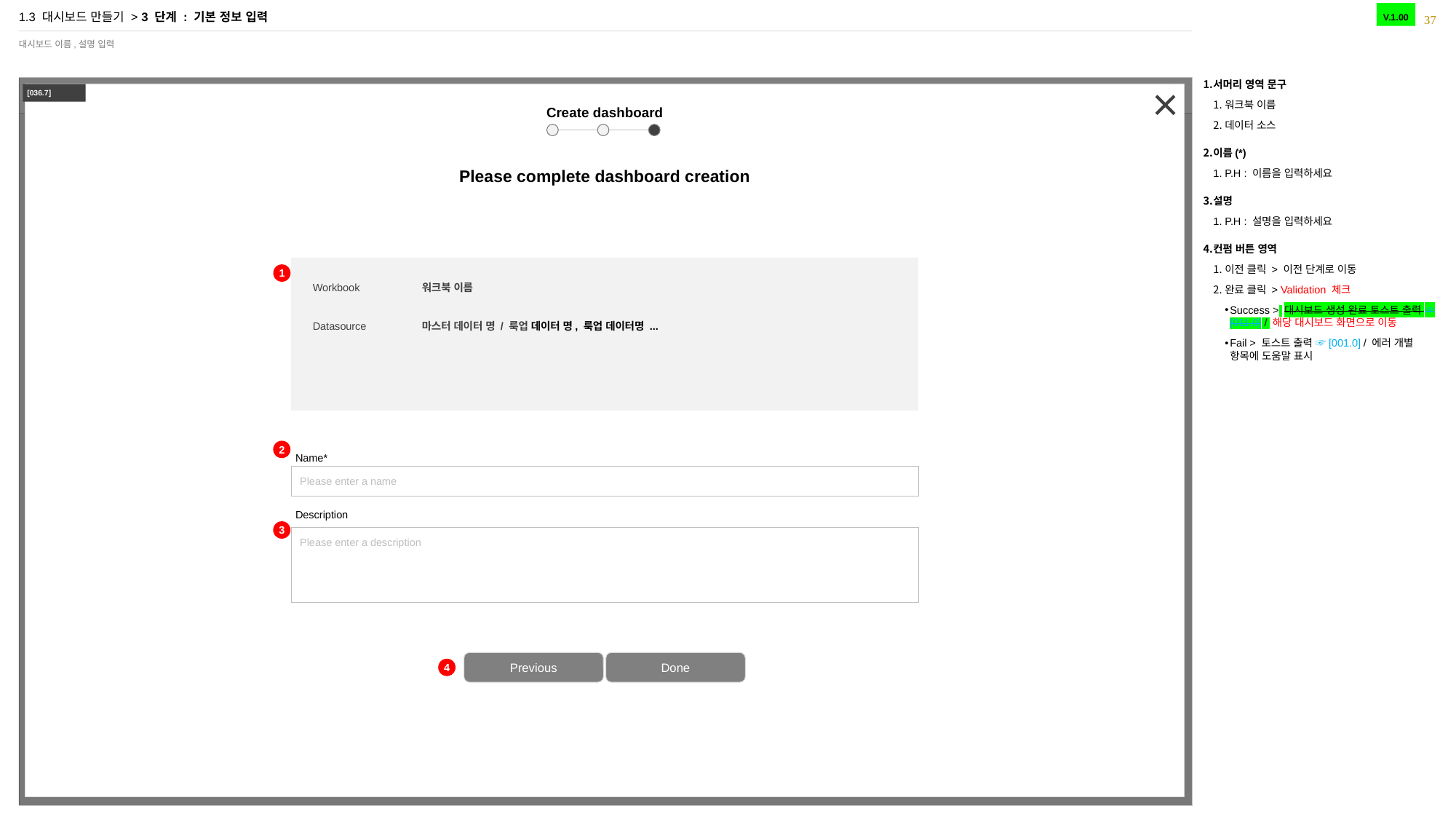

37
V.1.00
# 1.3 대시보드 만들기 > 3 단계 : 기본 정보 입력
대시보드 이름,설명 입력
서머리 영역 문구
워크북 이름
데이터 소스
이름(*)
P.H : 이름을 입력하세요
설명
P.H : 설명을 입력하세요
컨펌 버튼 영역
이전 클릭 > 이전 단계로 이동
완료 클릭 > Validation 체크
Success > 대시보드 생성 완료 토스트 출력 ☞[011.0] / 해당 대시보드 화면으로 이동
Fail > 토스트 출력 ☞[001.0] / 에러 개별 항목에 도움말 표시

[036.7]
Create dashboard

Please complete dashboard creation
Workbook	워크북 이름

Datasource	마스터 데이터 명 / 룩업 데이터 명, 룩업 데이터명 ...
1
2
Name*

Description
Please enter a name
Please enter a description
3
Previous
Done
4